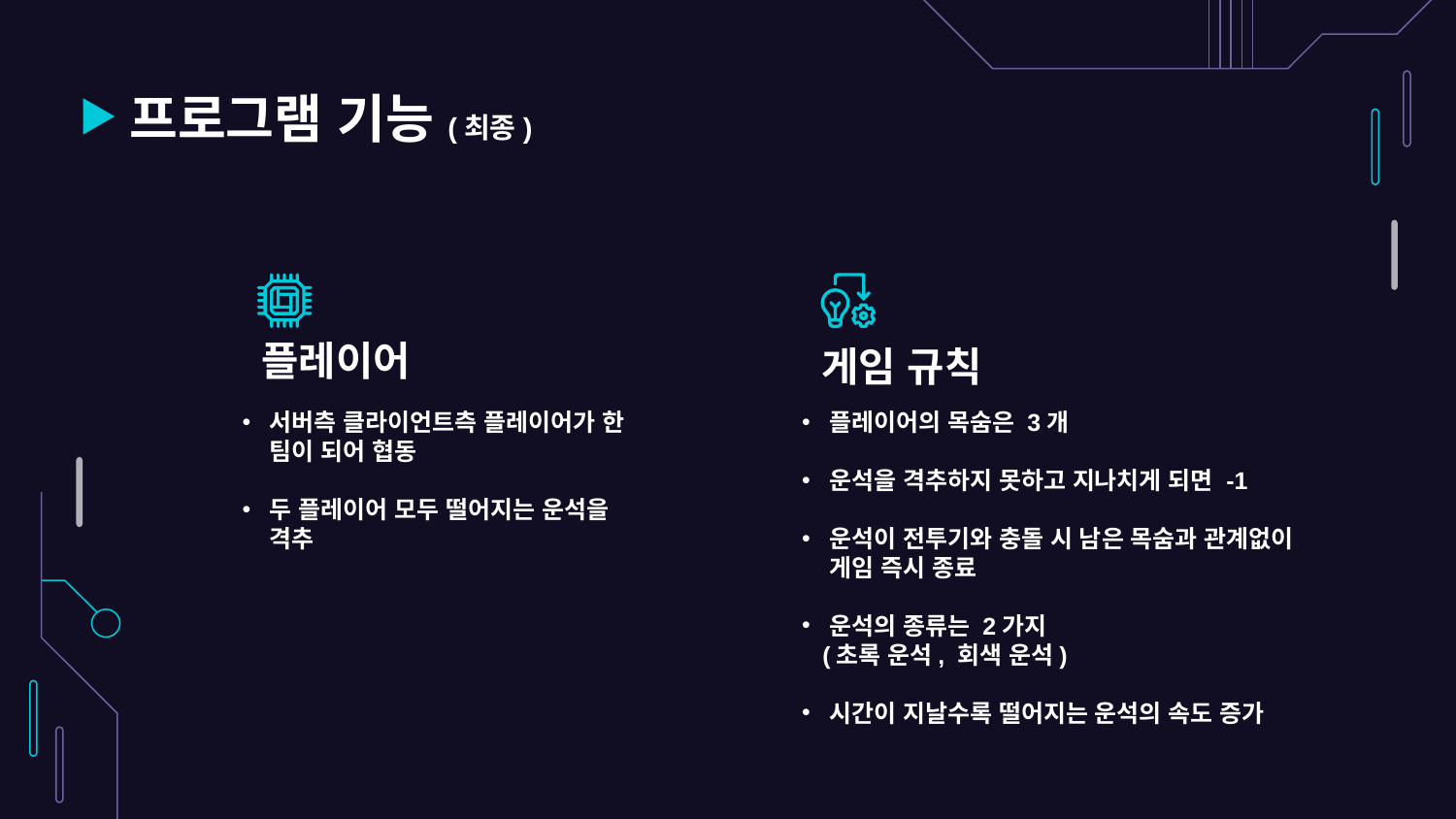

# 프로그램 기능(최종)

플레이어
게임 규칙
플레이어의 목숨은 3개

운석을 격추하지 못하고 지나치게 되면 -1

운석이 전투기와 충돌 시 남은 목숨과 관계없이 게임 즉시 종료

운석의 종류는 2가지
   (초록 운석, 회색 운석)

시간이 지날수록 떨어지는 운석의 속도 증가
서버측 클라이언트측 플레이어가 한 팀이 되어 협동

두 플레이어 모두 떨어지는 운석을 격추